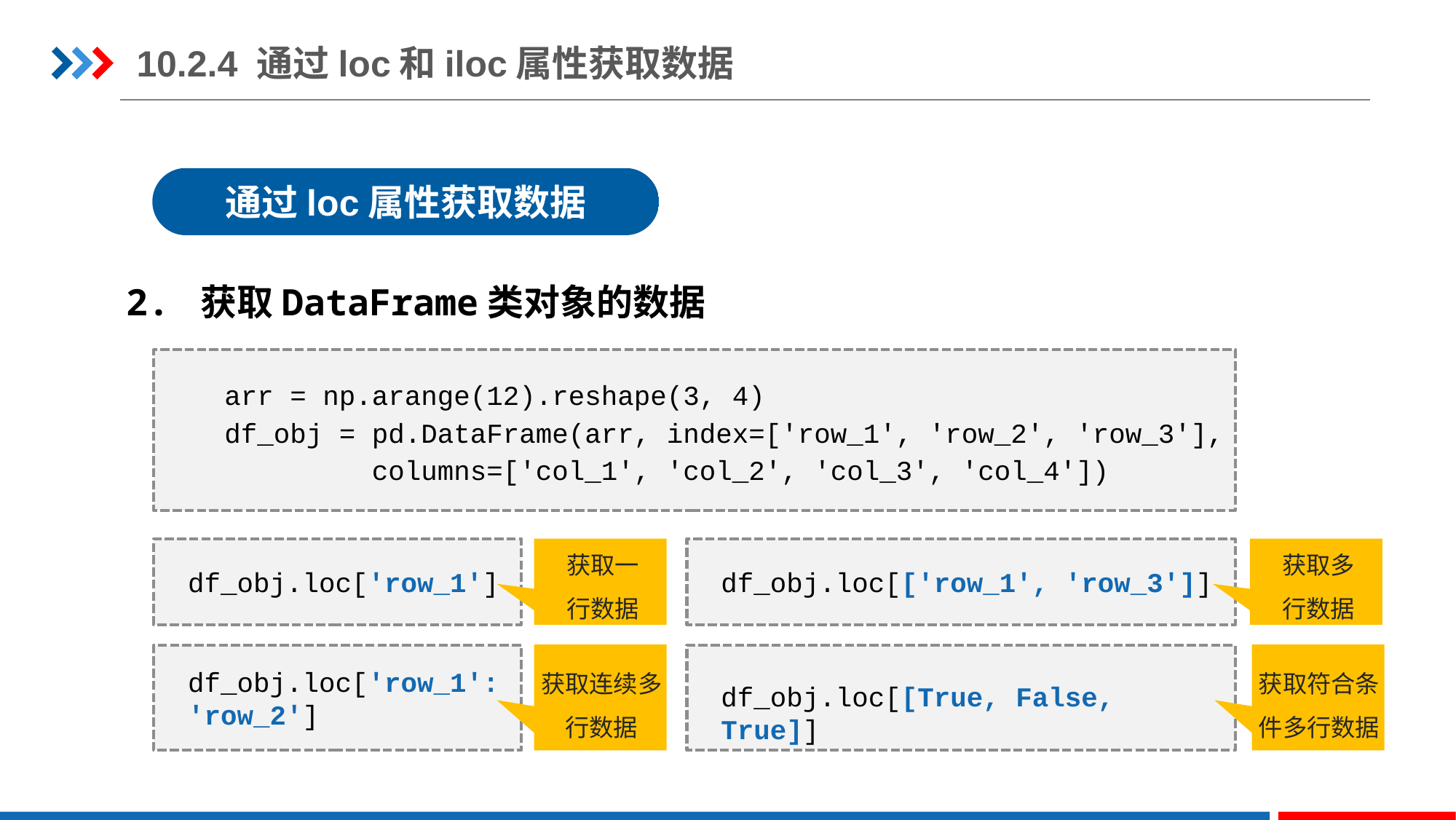

10.2.4 通过loc和iloc属性获取数据
通过loc属性获取数据
2. 获取DataFrame类对象的数据

arr = np.arange(12).reshape(3, 4)
df_obj = pd.DataFrame(arr, index=['row_1', 'row_2', 'row_3'],
         columns=['col_1', 'col_2', 'col_3', 'col_4'])
获取一行数据
获取多行数据

df_obj.loc['row_1']
df_obj.loc[['row_1', 'row_3']]

获取连续多行数据
获取符合条件多行数据
df_obj.loc['row_1':'row_2']
df_obj.loc[[True, False, True]]